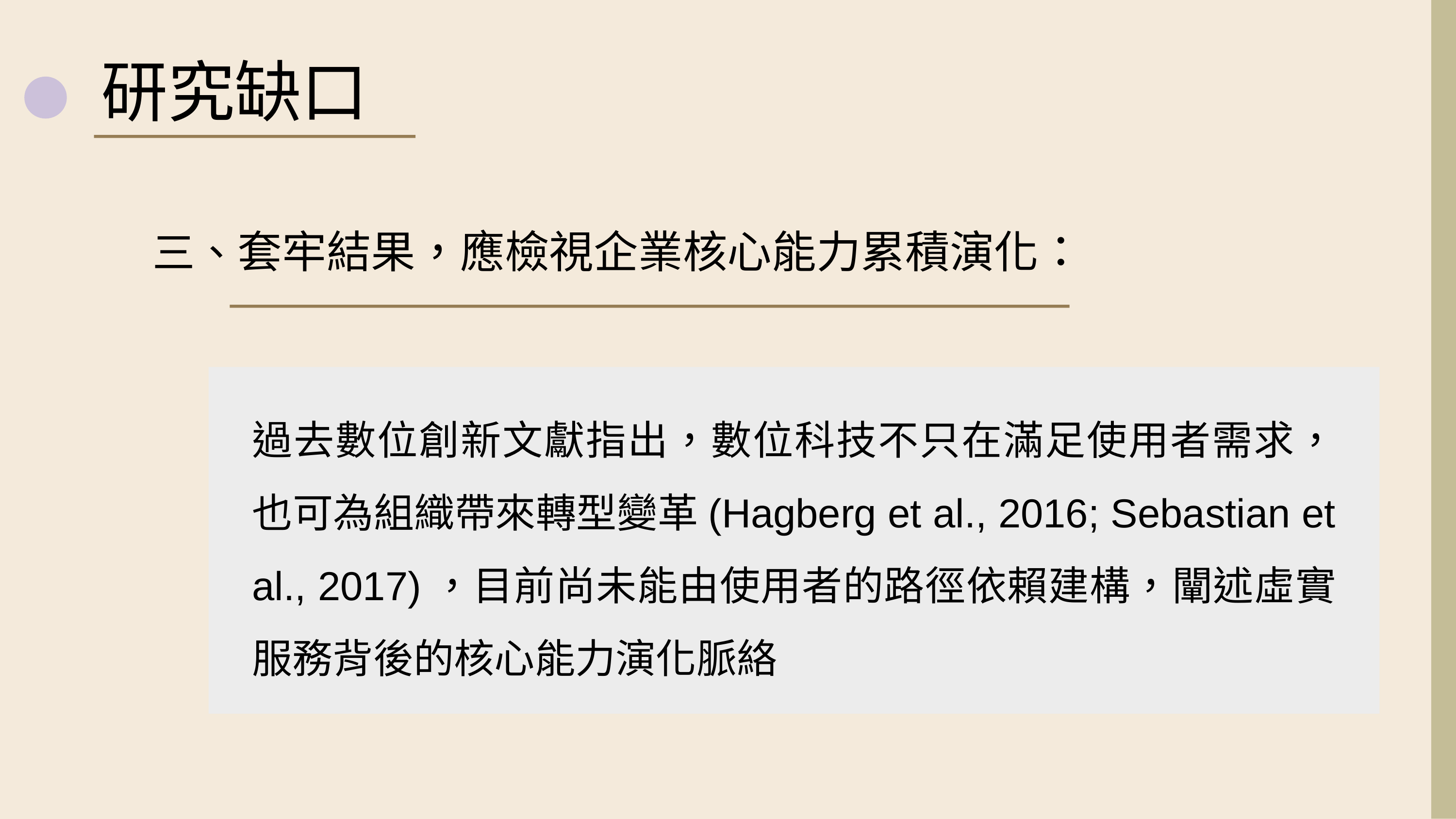

研究缺口

三、套牢結果，應檢視企業核心能力累積演化：

過去數位創新文獻指出，數位科技不只在滿足使用者需求，也可為組織帶來轉型變革(Hagberg et al., 2016; Sebastian et al., 2017)，目前尚未能由使用者的路徑依賴建構，闡述虛實服務背後的核心能力演化脈絡